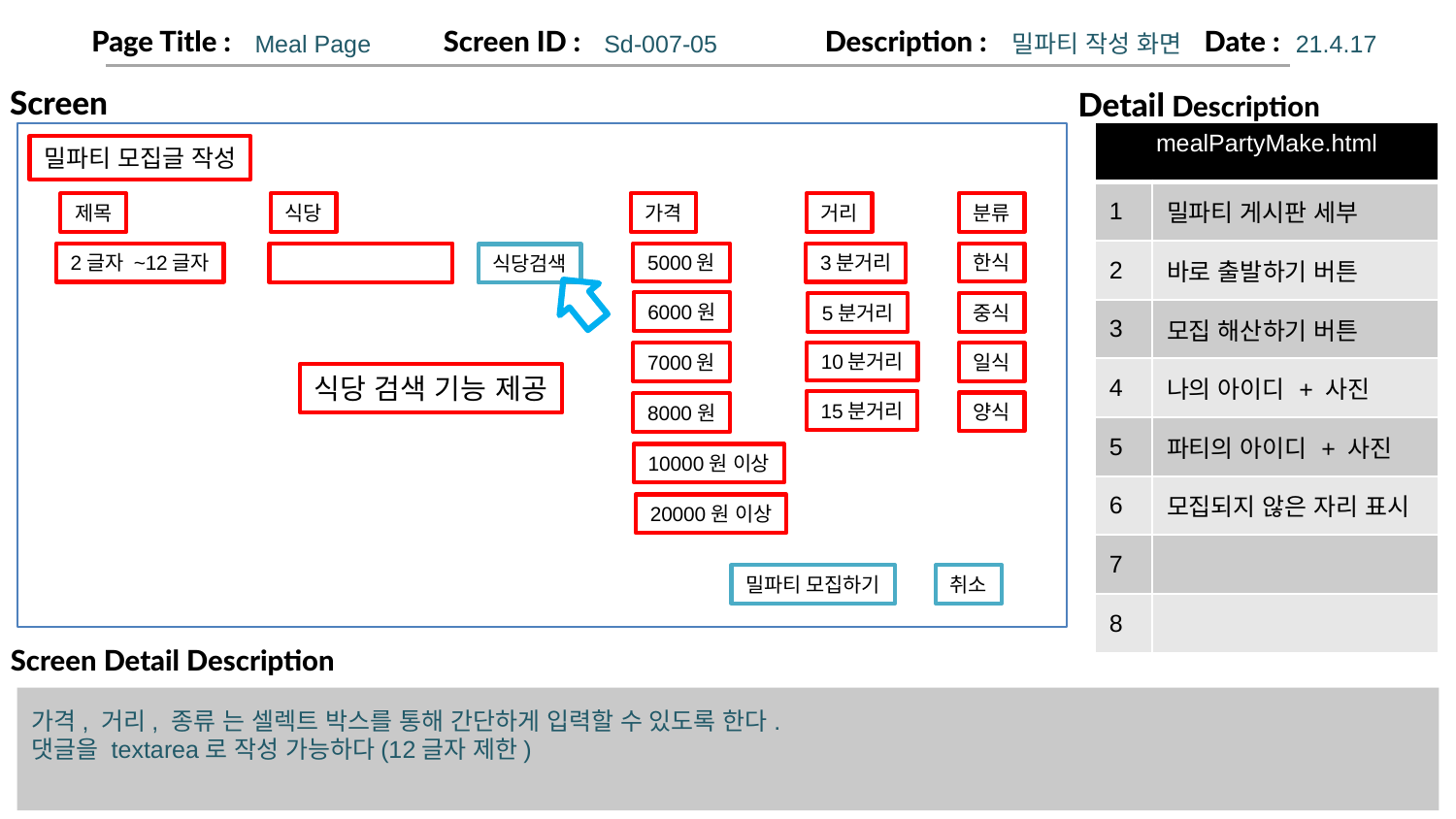

Intro 화면
Page Title :
Screen ID :
Description :
Date :
Meal Page
Sd-007-05
밀파티 작성 화면
21.4.17
Screen
Detail Description

| mealPartyMake.html |  |
| --- | --- |
| 1 | 밀파티 게시판 세부 |
| 2 | 바로 출발하기 버튼 |
| 3 | 모집 해산하기 버튼 |
| 4 | 나의 아이디 + 사진 |
| 5 | 파티의 아이디 + 사진 |
| 6 | 모집되지 않은 자리 표시 |
| 7 |  |
| 8 |  |
밀파티 모집글 작성
가격
거리
분류
제목
식당
5000원
한식
2글자 ~12글자

3분거리
식당검색

6000원
중식
5분거리
10분거리
일식
7000원
식당 검색 기능 제공
15분거리
양식
8000원
10000원 이상
20000원 이상
밀파티 모집하기
취소
Screen Detail Description
가격, 거리, 종류 는 셀렉트 박스를 통해 간단하게 입력할 수 있도록 한다.
댓글을 textarea로 작성 가능하다(12글자 제한)